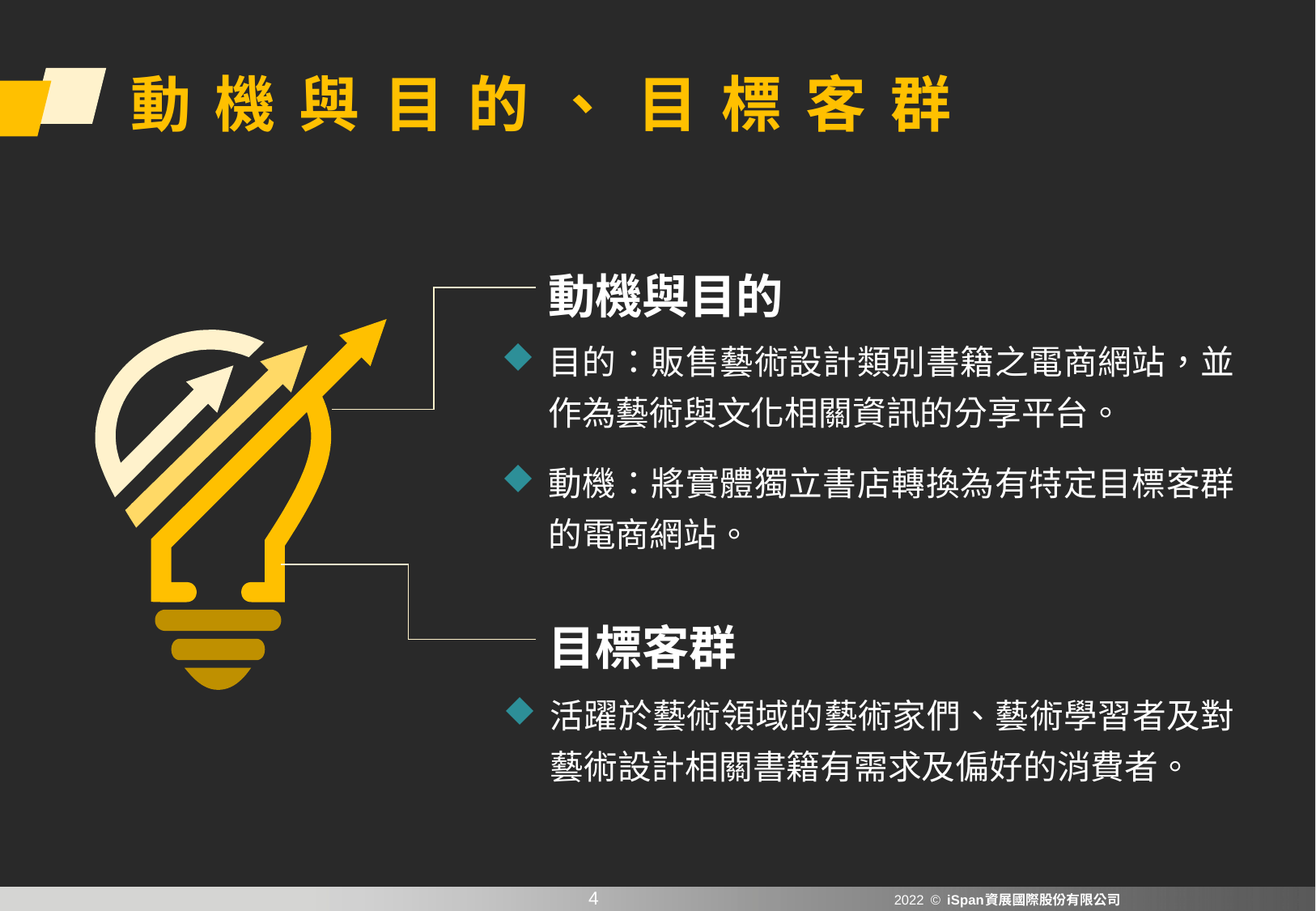

動 機 與 目 的 、 目 標 客 群

動機與目的

目的：販售藝術設計類別書籍之電商網站，並作為藝術與文化相關資訊的分享平台。
動機：將實體獨立書店轉換為有特定目標客群的電商網站。
目標客群
活躍於藝術領域的藝術家們、藝術學習者及對藝術設計相關書籍有需求及偏好的消費者。